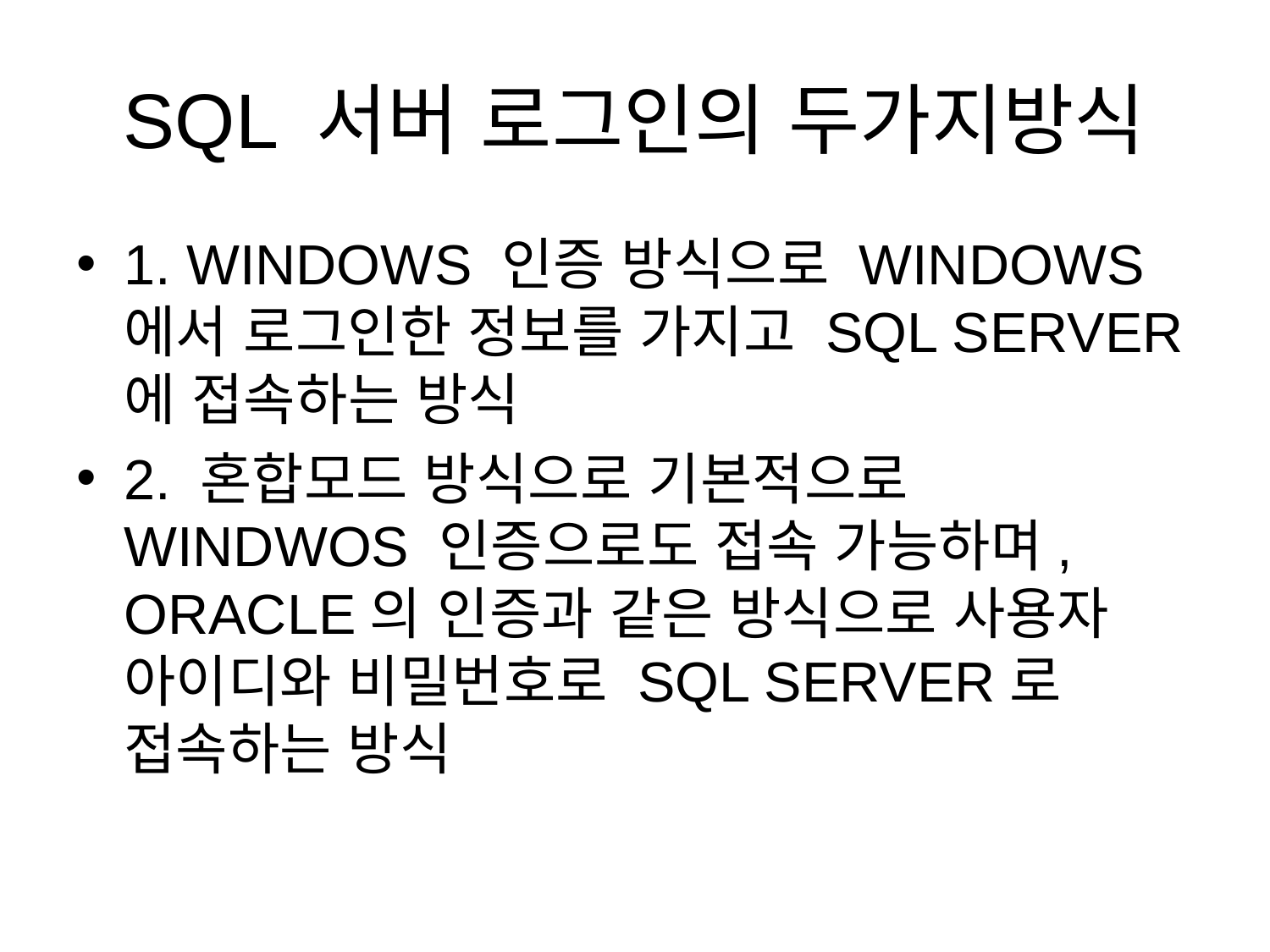

# SQL 서버 로그인의 두가지방식
1. WINDOWS 인증 방식으로 WINDOWS에서 로그인한 정보를 가지고 SQL SERVER에 접속하는 방식
2. 혼합모드 방식으로 기본적으로 WINDWOS 인증으로도 접속 가능하며, ORACLE의 인증과 같은 방식으로 사용자 아이디와 비밀번호로 SQL SERVER로 접속하는 방식